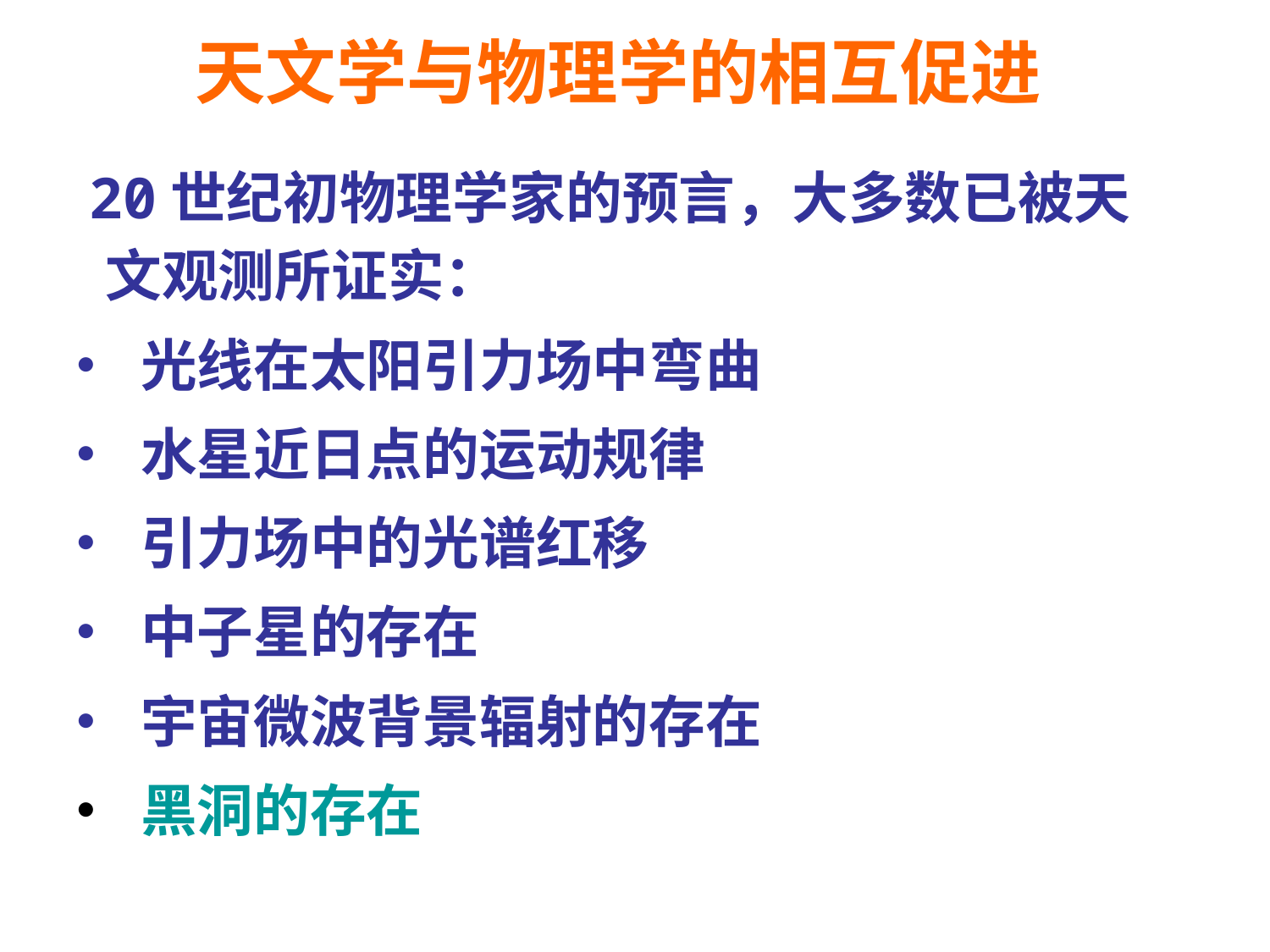

# 天文学与物理学的相互促进
  20世纪初物理学家的预言，大多数已被天文观测所证实：
• 光线在太阳引力场中弯曲
• 水星近日点的运动规律
• 引力场中的光谱红移
• 中子星的存在
• 宇宙微波背景辐射的存在
• 黑洞的存在